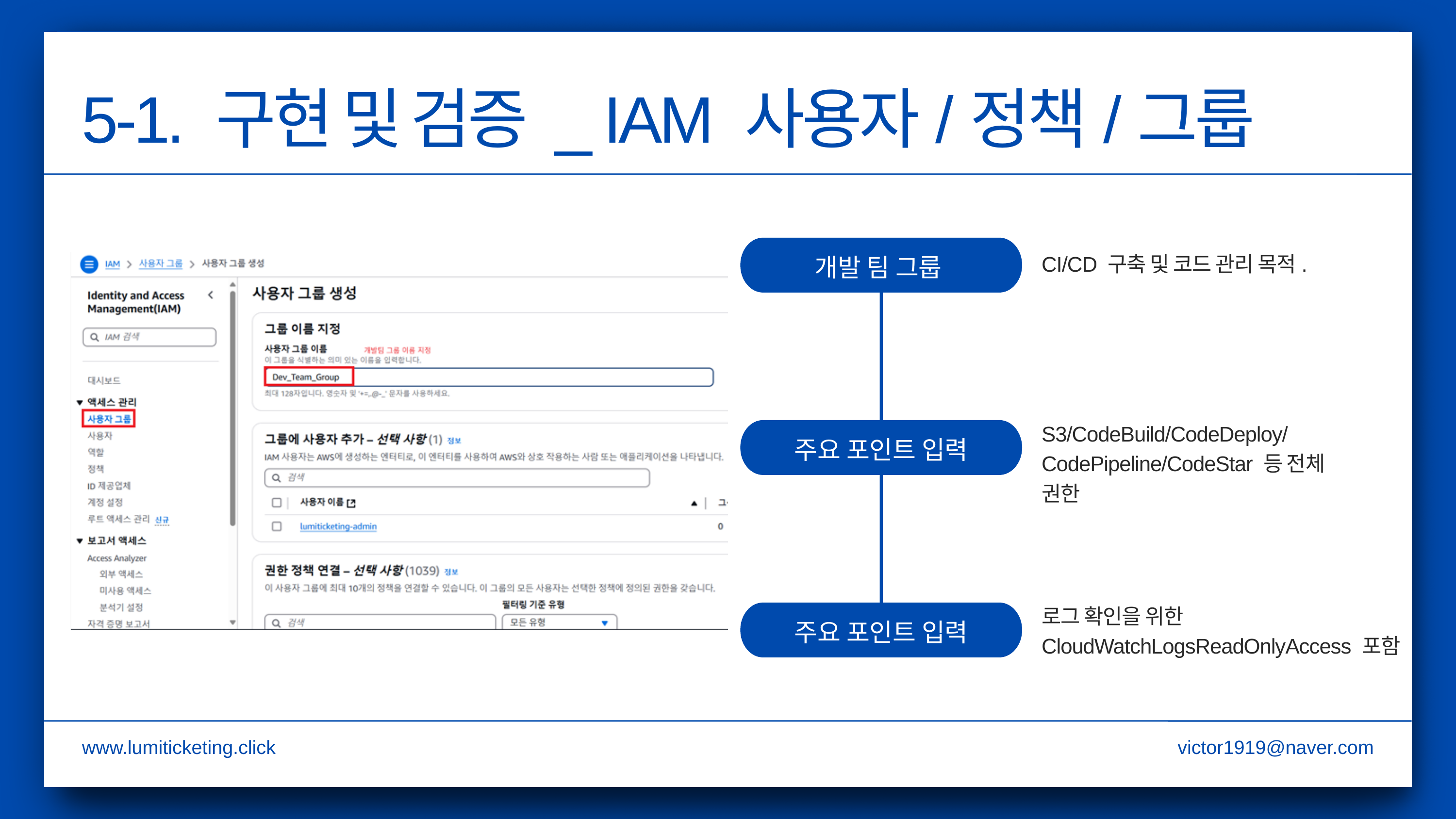

5-1. 구현 및 검증 _ IAM 사용자/정책/그룹

개발 팀 그룹
CI/CD 구축 및 코드 관리 목적.

S3/CodeBuild/CodeDeploy/CodePipeline/CodeStar 등 전체 권한

주요 포인트 입력
로그 확인을 위한 CloudWatchLogsReadOnlyAccess 포함

주요 포인트 입력

www.lumiticketing.click
victor1919@naver.com